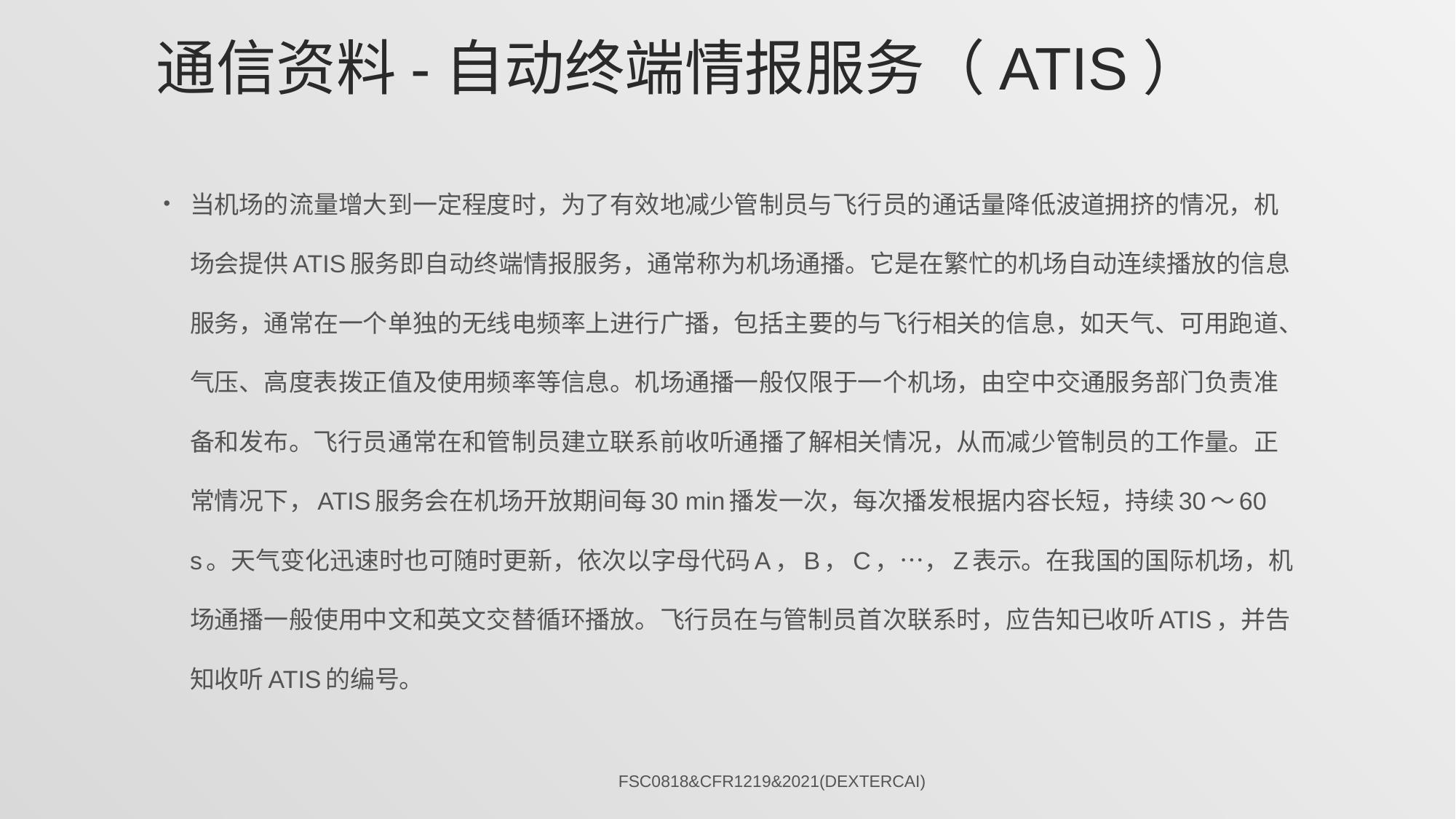

# 通信资料-自动终端情报服务（ATIS）
当机场的流量增大到一定程度时，为了有效地减少管制员与飞行员的通话量降低波道拥挤的情况，机场会提供ATIS服务即自动终端情报服务，通常称为机场通播。它是在繁忙的机场自动连续播放的信息服务，通常在一个单独的无线电频率上进行广播，包括主要的与飞行相关的信息，如天气、可用跑道、气压、高度表拨正值及使用频率等信息。机场通播一般仅限于一个机场，由空中交通服务部门负责准备和发布。飞行员通常在和管制员建立联系前收听通播了解相关情况，从而减少管制员的工作量。正常情况下，ATIS服务会在机场开放期间每30 min播发一次，每次播发根据内容长短，持续30～60 s。天气变化迅速时也可随时更新，依次以字母代码A，B，C，…，Z表示。在我国的国际机场，机场通播一般使用中文和英文交替循环播放。飞行员在与管制员首次联系时，应告知已收听ATIS，并告知收听ATIS的编号。
FSC0818&CFR1219&2021(DexterCai)